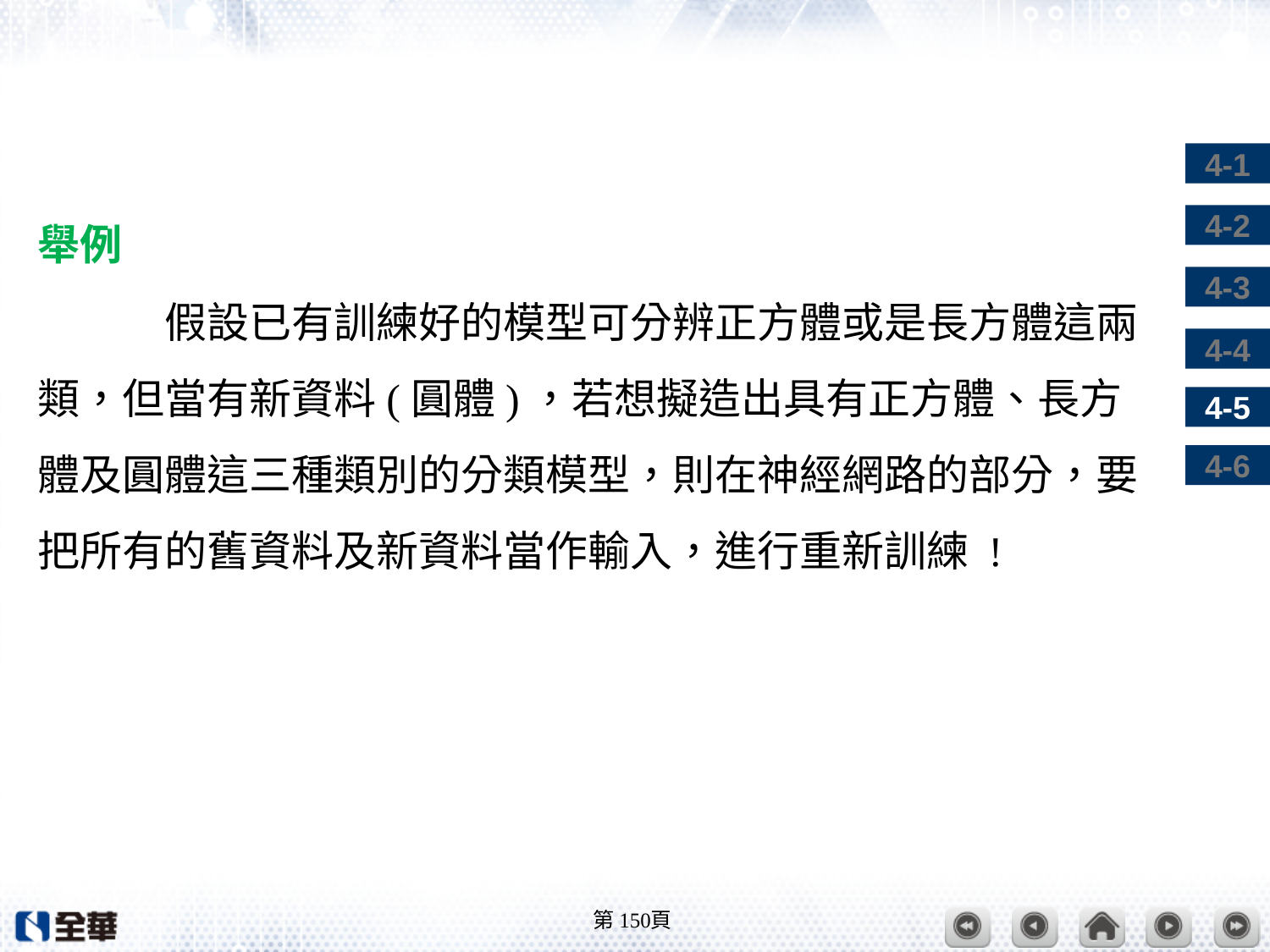

#
舉例
	假設已有訓練好的模型可分辨正方體或是長方體這兩類，但當有新資料(圓體)，若想擬造出具有正方體、長方體及圓體這三種類別的分類模型，則在神經網路的部分，要把所有的舊資料及新資料當作輸入，進行重新訓練 !